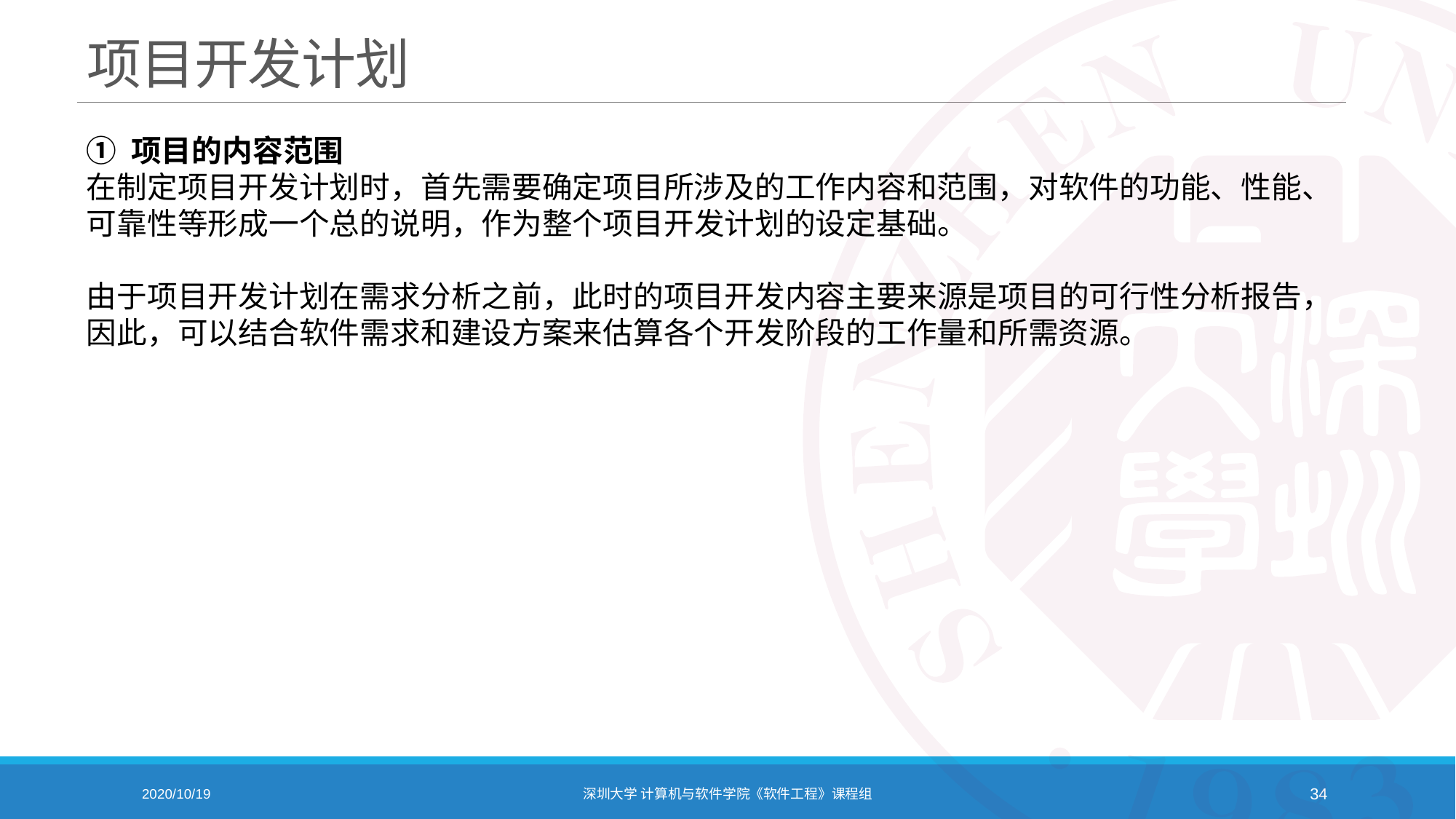

# 项目开发计划
① 项目的内容范围
在制定项目开发计划时，首先需要确定项目所涉及的工作内容和范围，对软件的功能、性能、可靠性等形成一个总的说明，作为整个项目开发计划的设定基础。

由于项目开发计划在需求分析之前，此时的项目开发内容主要来源是项目的可行性分析报告，因此，可以结合软件需求和建设方案来估算各个开发阶段的工作量和所需资源。
2020/10/19
深圳大学 计算机与软件学院《软件工程》课程组
34